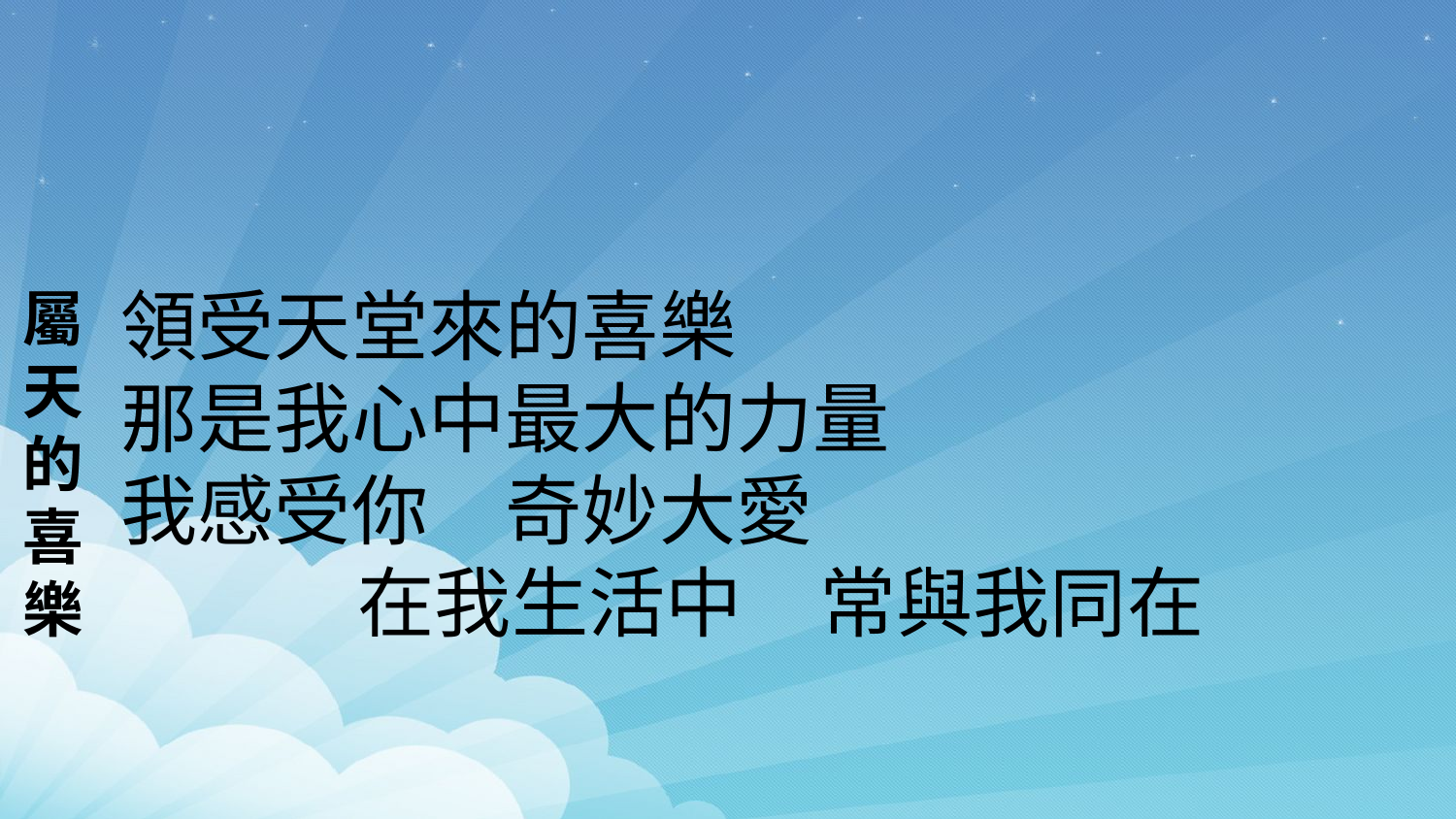

屬天的喜樂
領受天堂來的喜樂
那是我心中最大的力量
我感受你　奇妙大愛
在我生活中　常與我同在